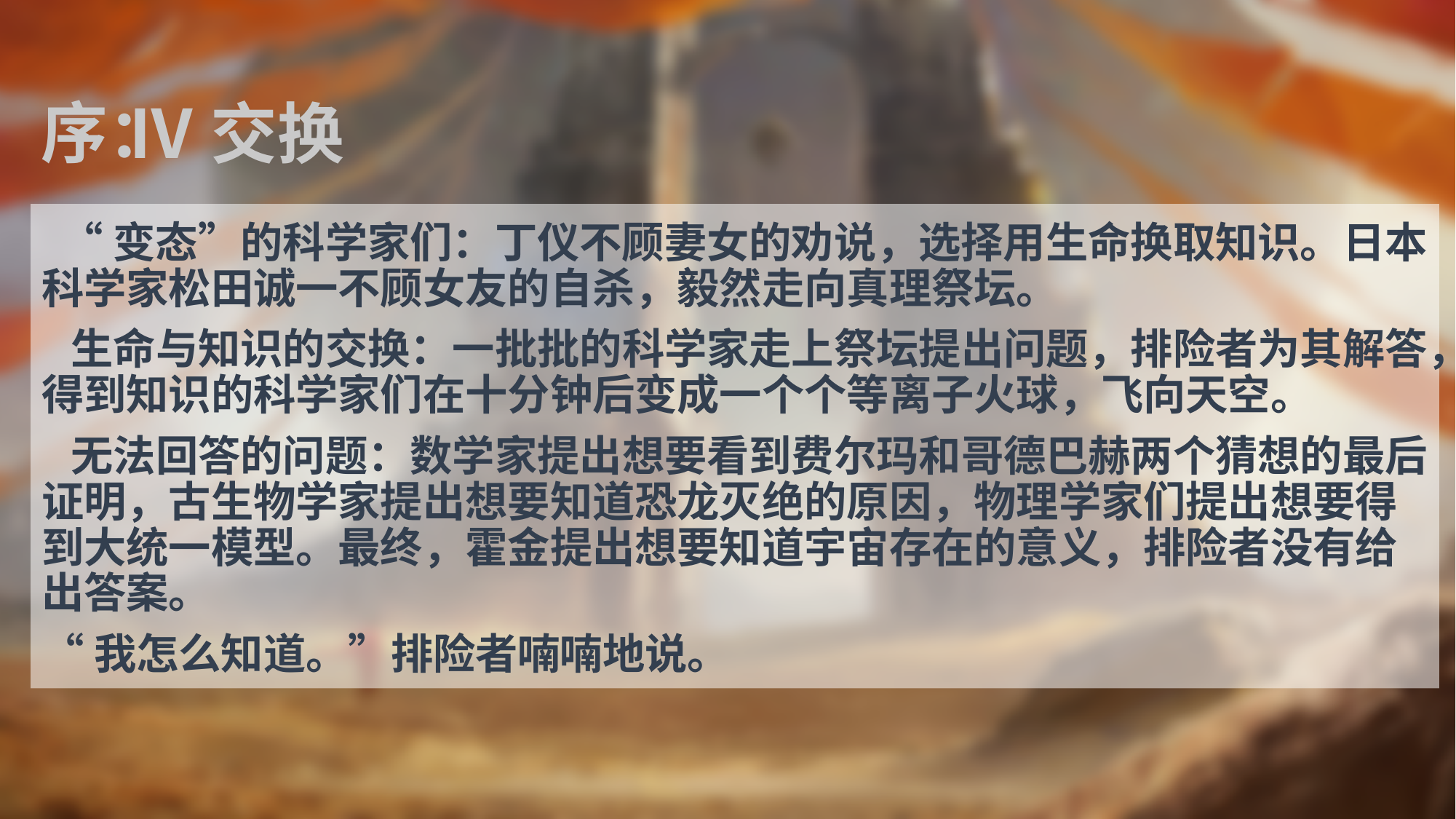

# Ⅳ交换
序：

  “变态”的科学家们：丁仪不顾妻女的劝说，选择用生命换取知识。日本科学家松田诚一不顾女友的自杀，毅然走向真理祭坛。
  生命与知识的交换：一批批的科学家走上祭坛提出问题，排险者为其解答，得到知识的科学家们在十分钟后变成一个个等离子火球，飞向天空。
  无法回答的问题：数学家提出想要看到费尔玛和哥德巴赫两个猜想的最后证明，古生物学家提出想要知道恐龙灭绝的原因，物理学家们提出想要得到大统一模型。最终，霍金提出想要知道宇宙存在的意义，排险者没有给出答案。
“我怎么知道。”排险者喃喃地说。